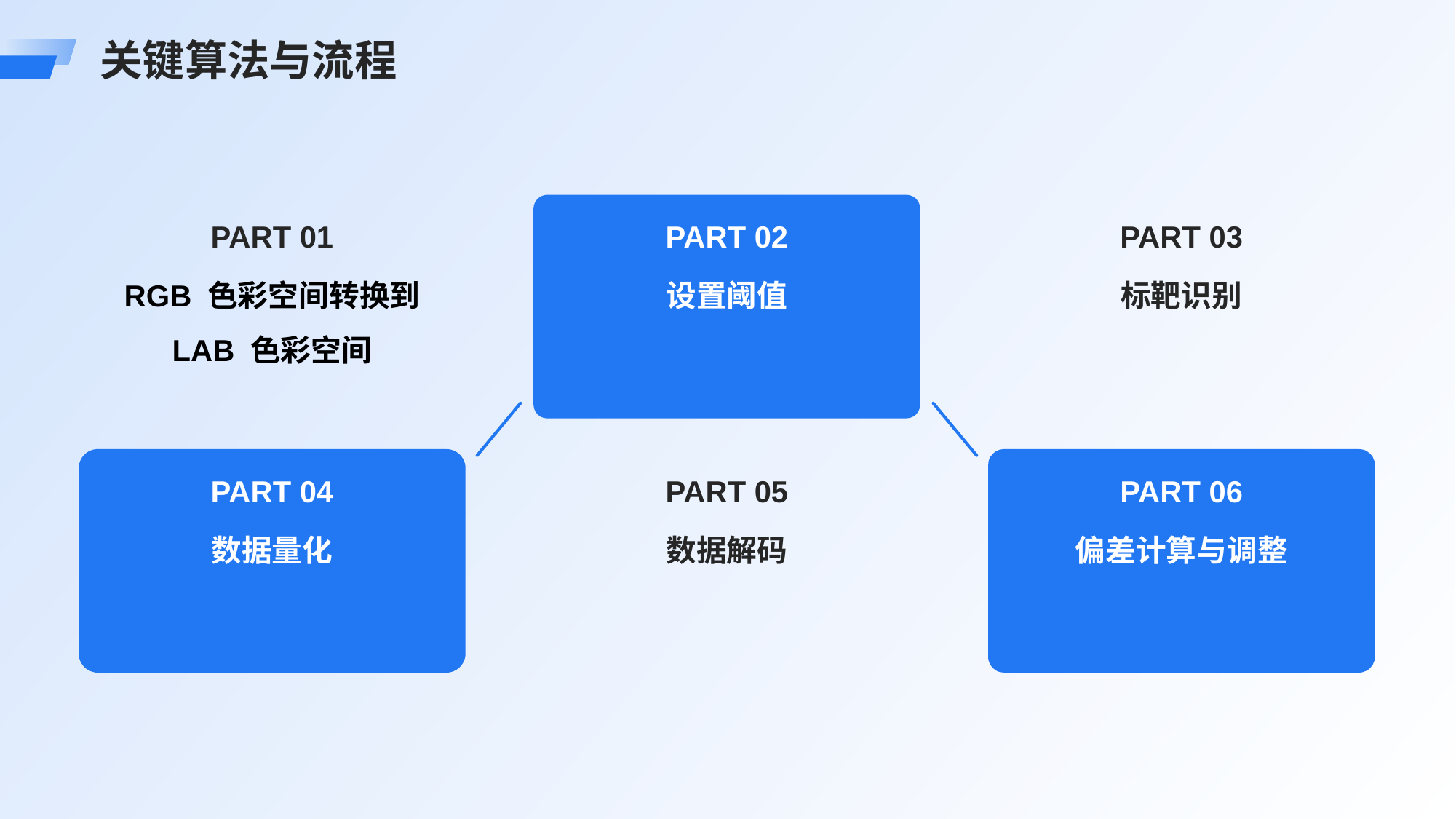

关键算法与流程

PART 01
PART 02
PART 03
RGB 色彩空间转换到 LAB 色彩空间
设置阈值
标靶识别

PART 04
PART 05
PART 06
数据量化
数据解码
偏差计算与调整